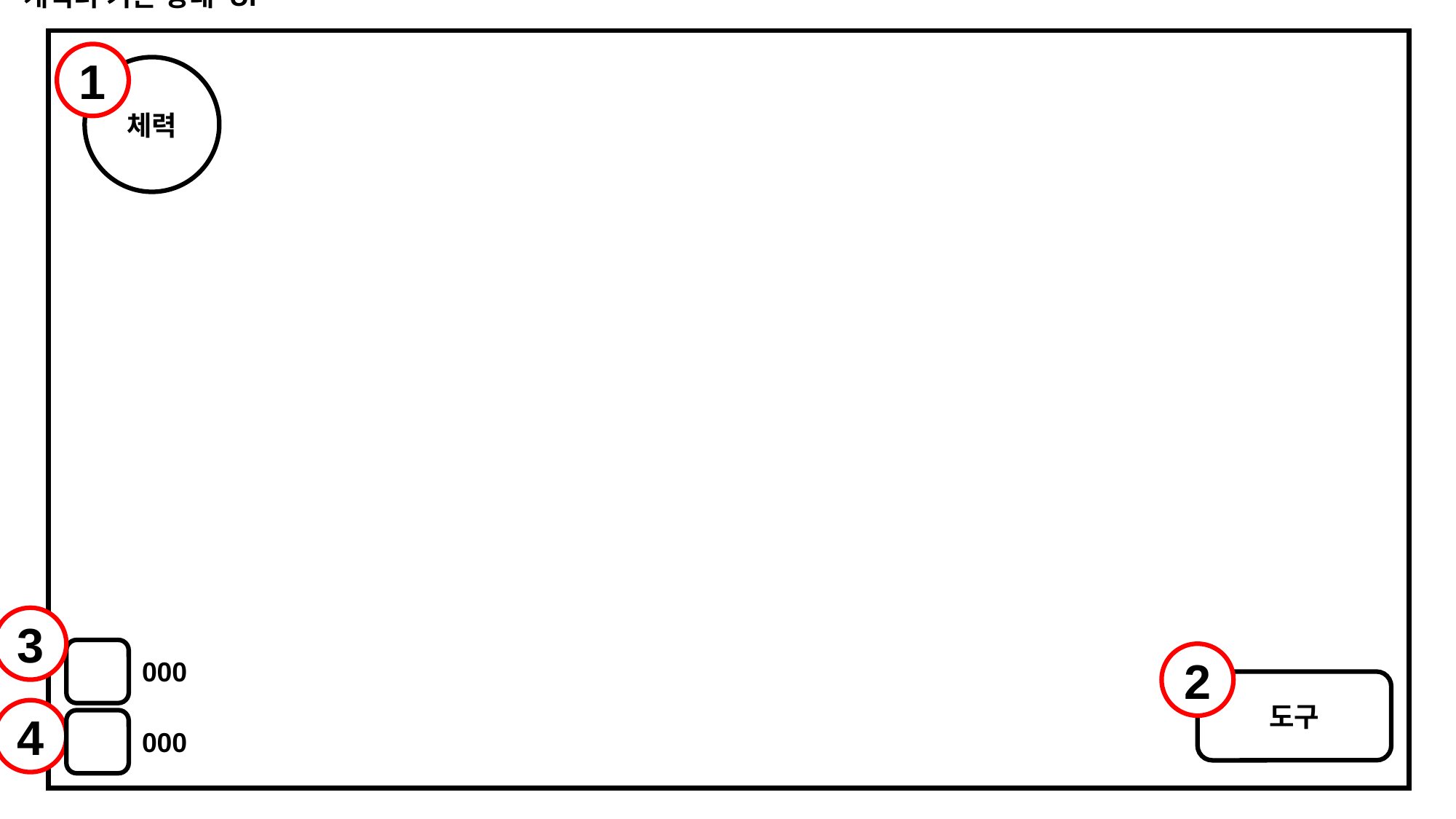

캐릭터 기본 상태 UI

1
체력
3

2
000
도구
4

000